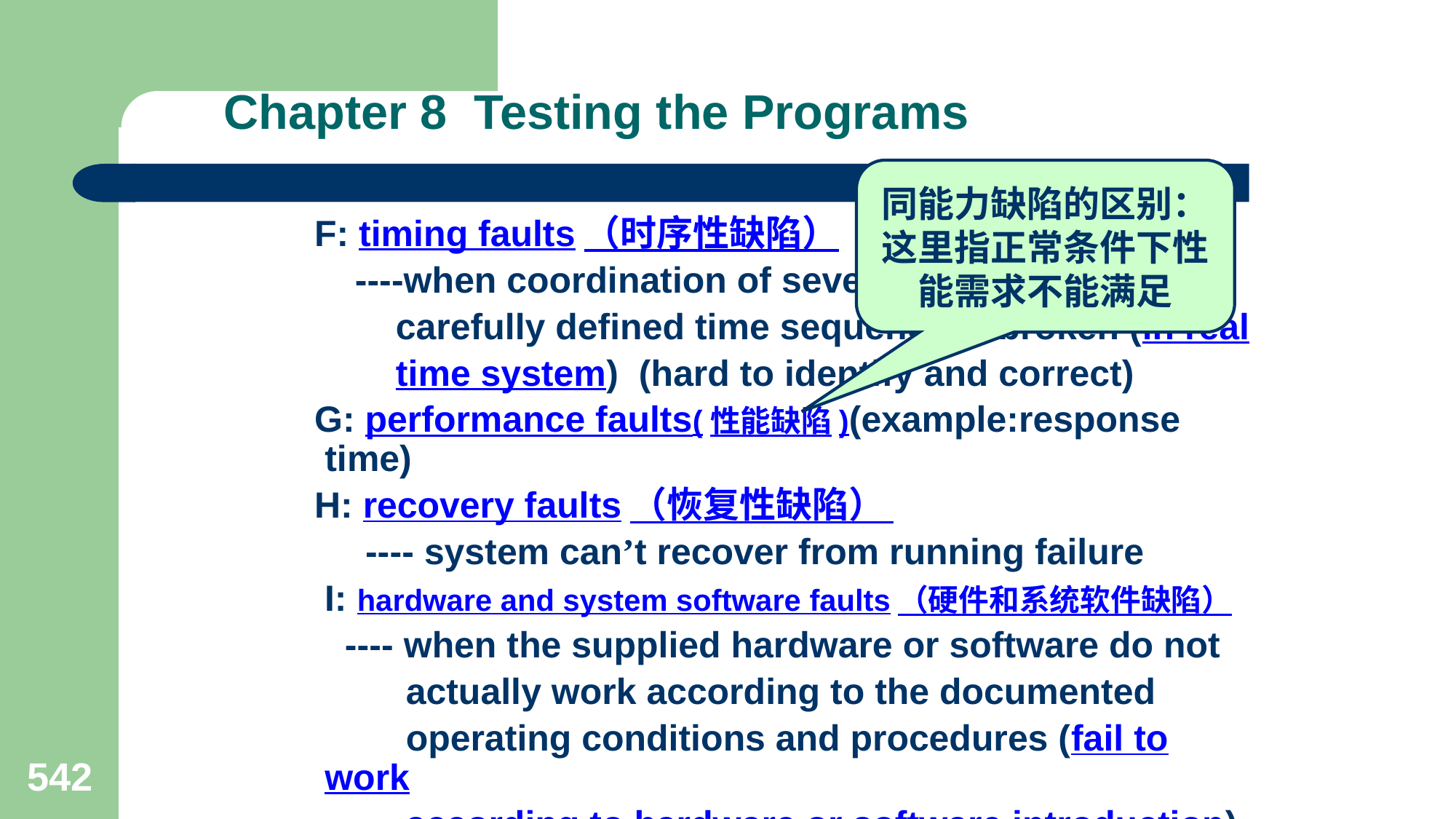

# Chapter 8  Testing the Programs
同能力缺陷的区别：这里指正常条件下性能需求不能满足
   F: timing faults（时序性缺陷）
       ----when coordination of several processes or a
           carefully defined time sequence is broken (in real
           time system)  (hard to identify and correct)
   G: performance faults(性能缺陷)(example:response time)
   H: recovery faults（恢复性缺陷）
        ---- system can’t recover from running failure
    I: hardware and system software faults（硬件和系统软件缺陷）
      ---- when the supplied hardware or software do not
            actually work according to the documented
            operating conditions and procedures (fail to work
            according to hardware or software introduction)
542